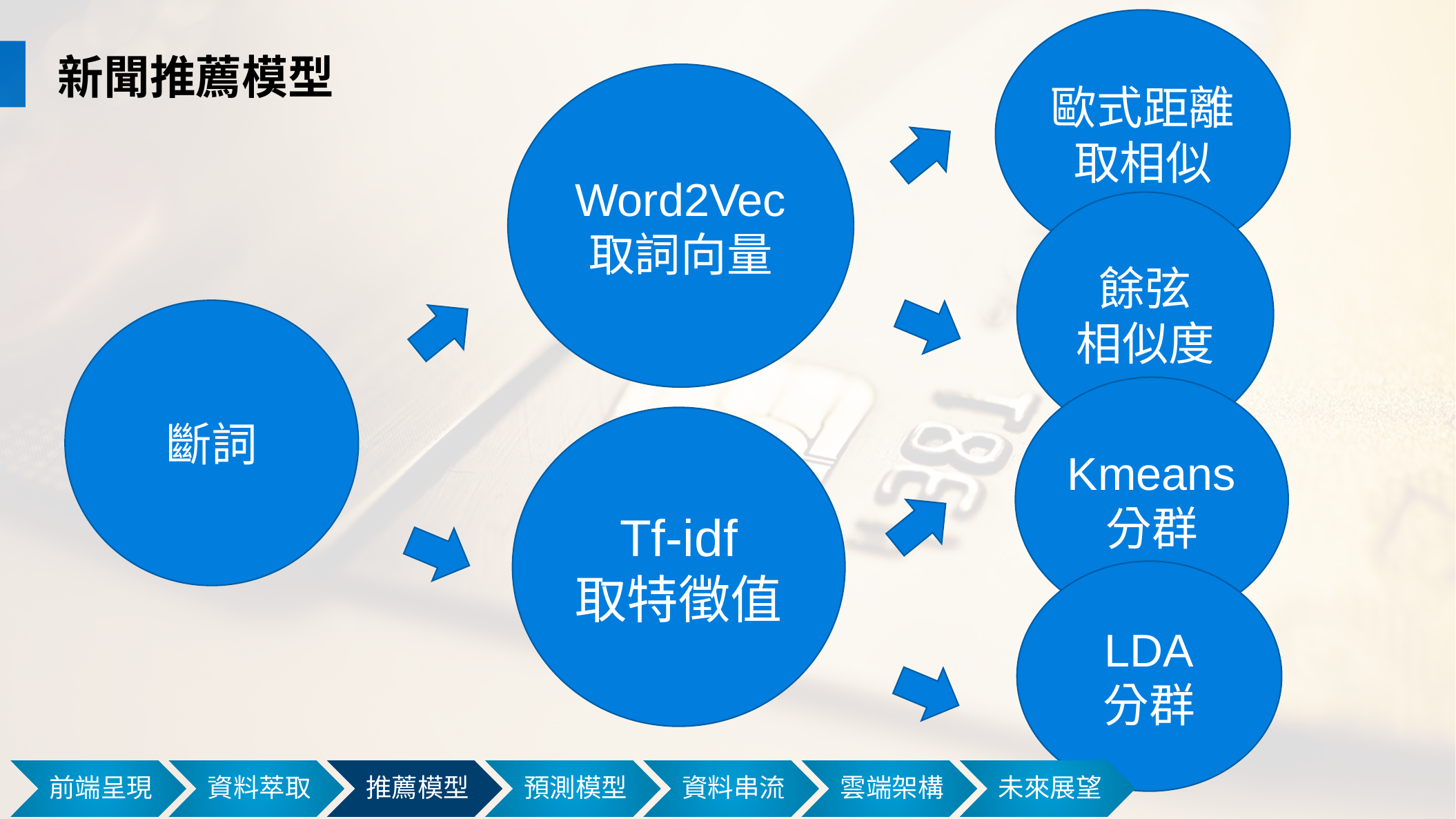

歐式距離取相似
新聞推薦模型
Word2Vec
取詞向量

餘弦
相似度

斷詞

Kmeans
分群
Tf-idf
取特徵值

LDA
分群

前端呈現
資料萃取
推薦模型
預測模型
資料串流
雲端架構
未來展望